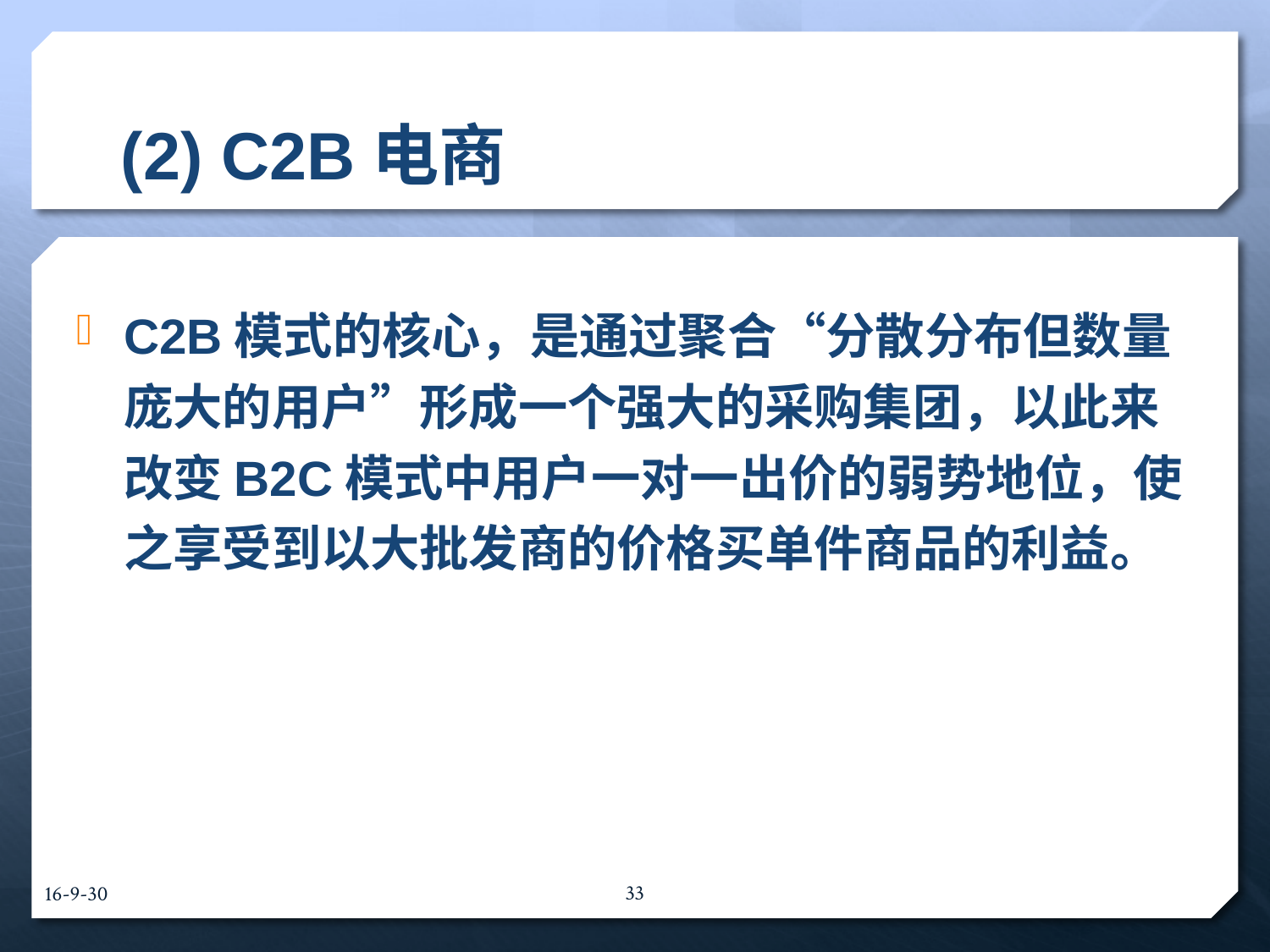

# (2) C2B电商
C2B模式的核心，是通过聚合“分散分布但数量庞大的用户”形成一个强大的采购集团，以此来改变B2C模式中用户一对一出价的弱势地位，使之享受到以大批发商的价格买单件商品的利益。
16-9-30
33